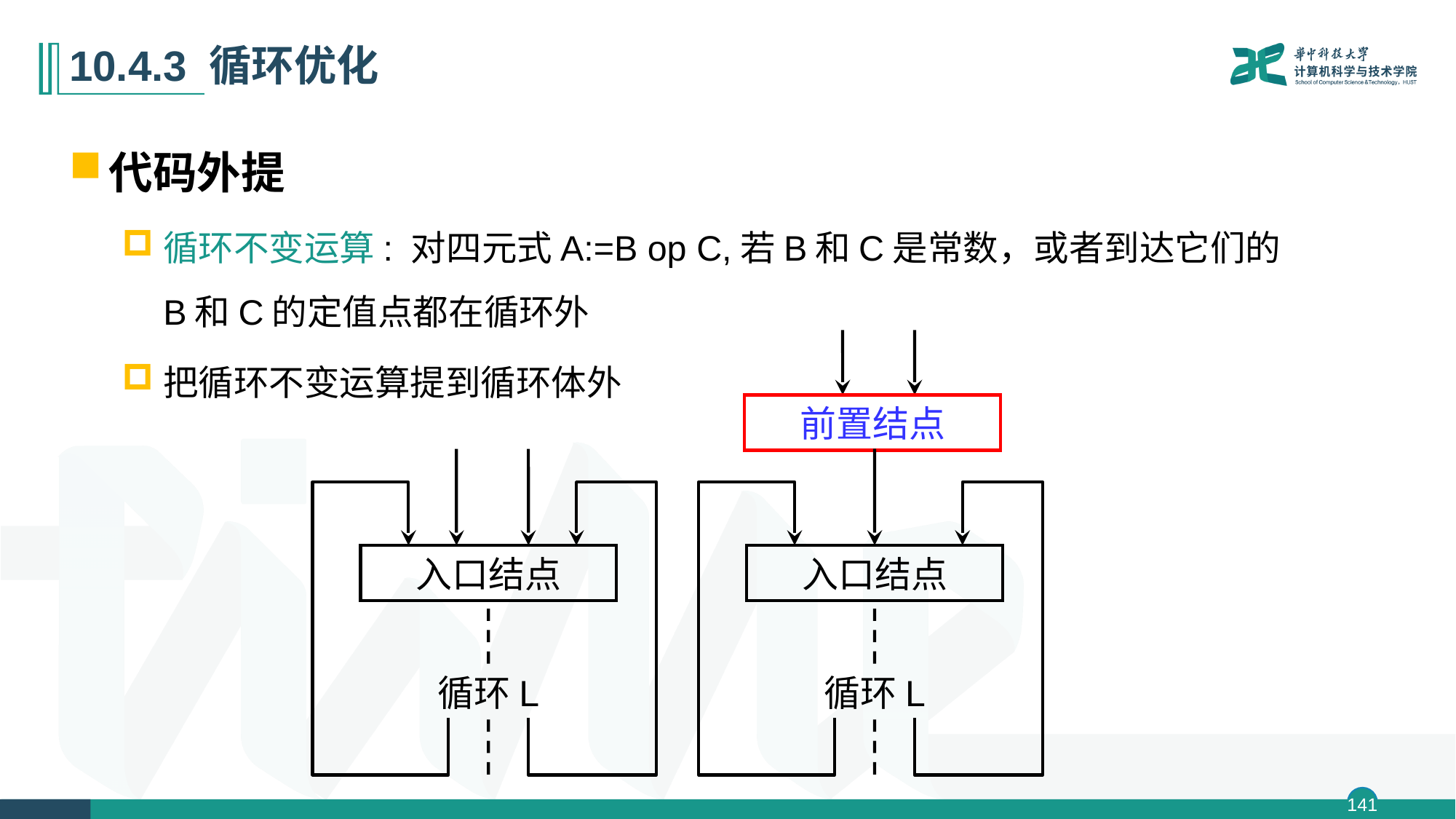

# 10.4.3 循环优化
代码外提
循环不变运算: 对四元式A:=B op C,若B和C是常数，或者到达它们的B和C的定值点都在循环外
把循环不变运算提到循环体外

前置结点

入口结点

循环L

入口结点

循环L